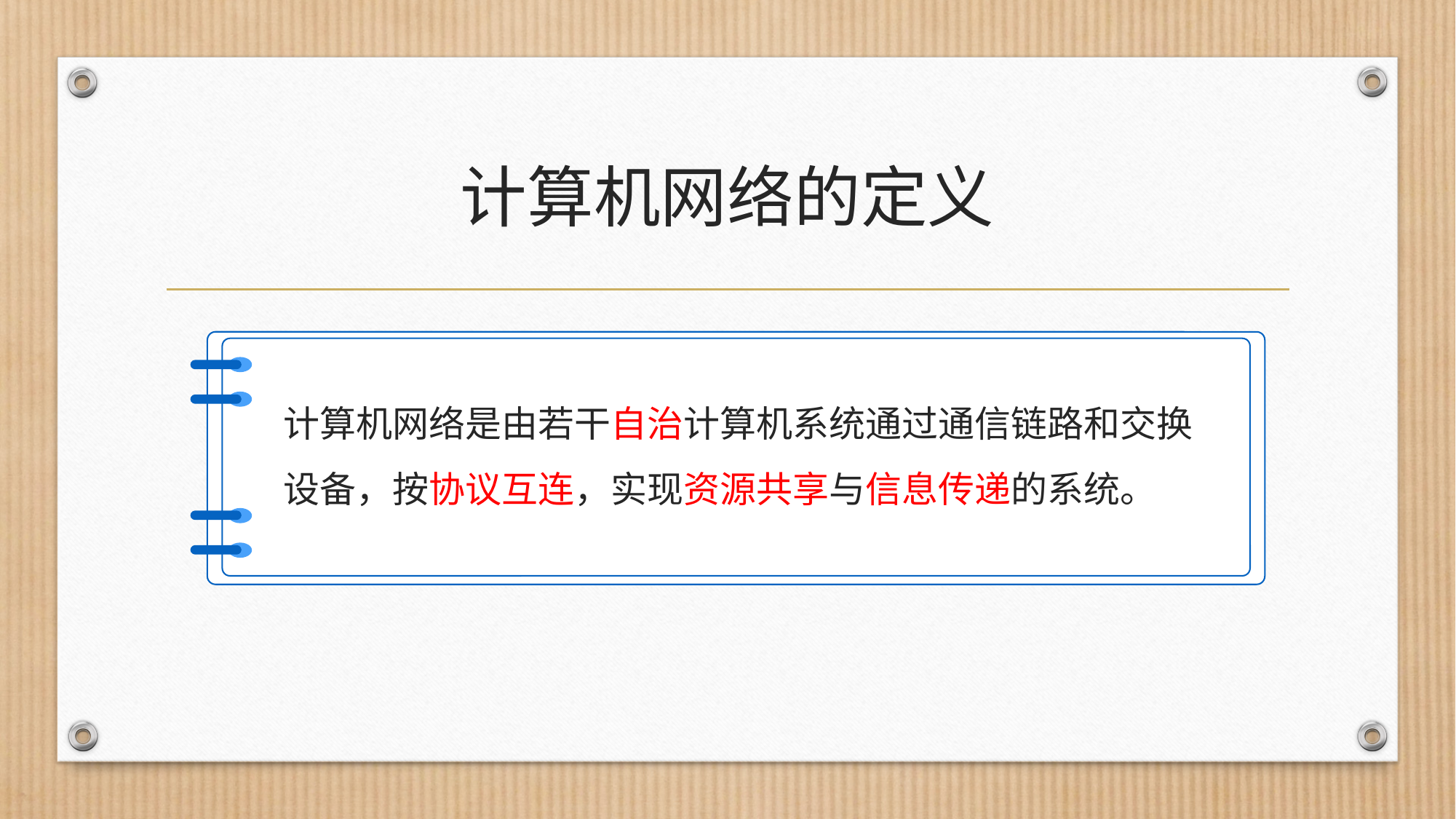

# 计算机网络的定义

计算机网络是由若干自治计算机系统通过通信链路和交换设备，按协议互连，实现资源共享与信息传递的系统。